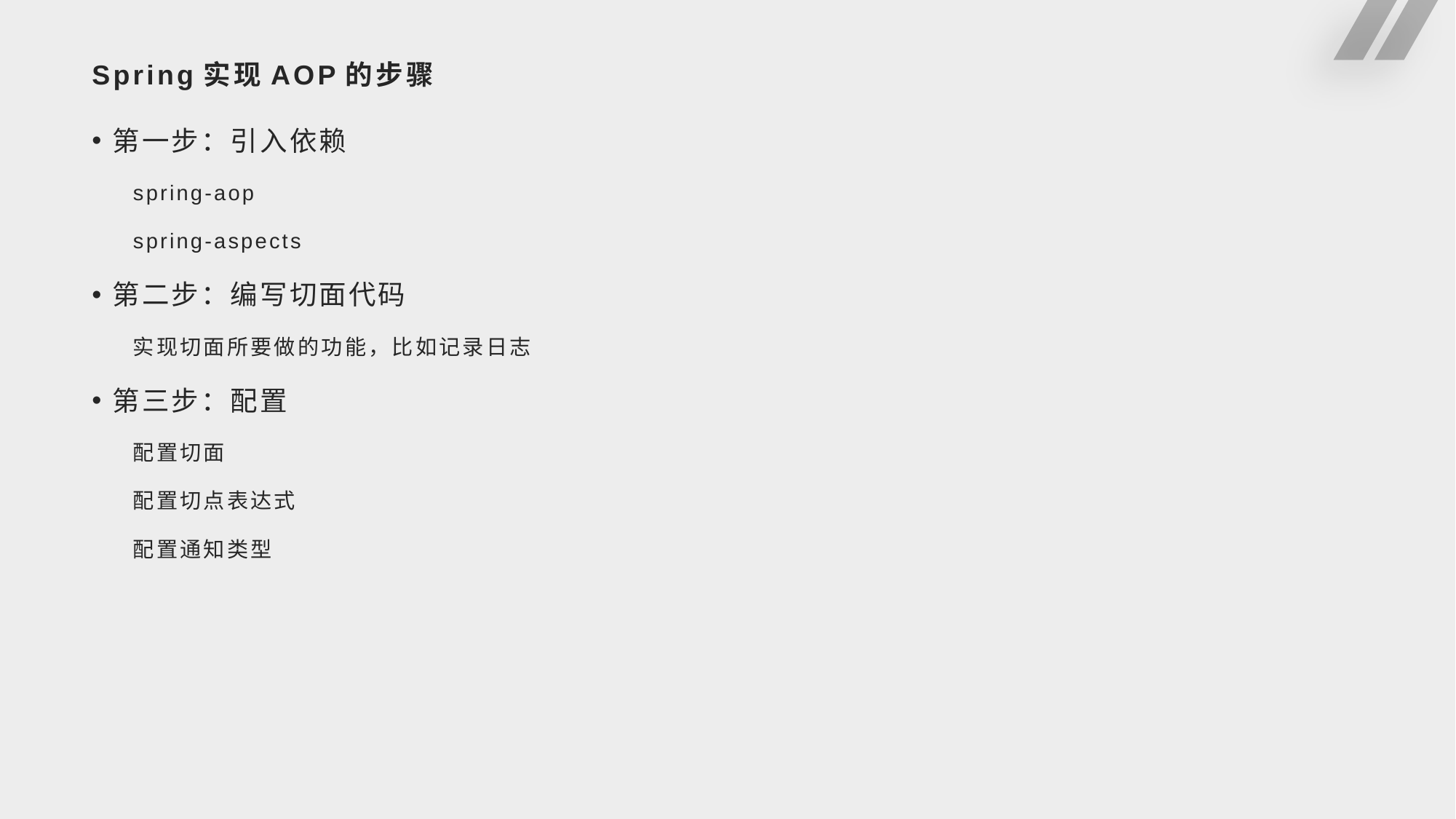

# Spring实现AOP的步骤
第一步：引入依赖
spring-aop
spring-aspects
第二步：编写切面代码
实现切面所要做的功能，比如记录日志
第三步：配置
配置切面
配置切点表达式
配置通知类型